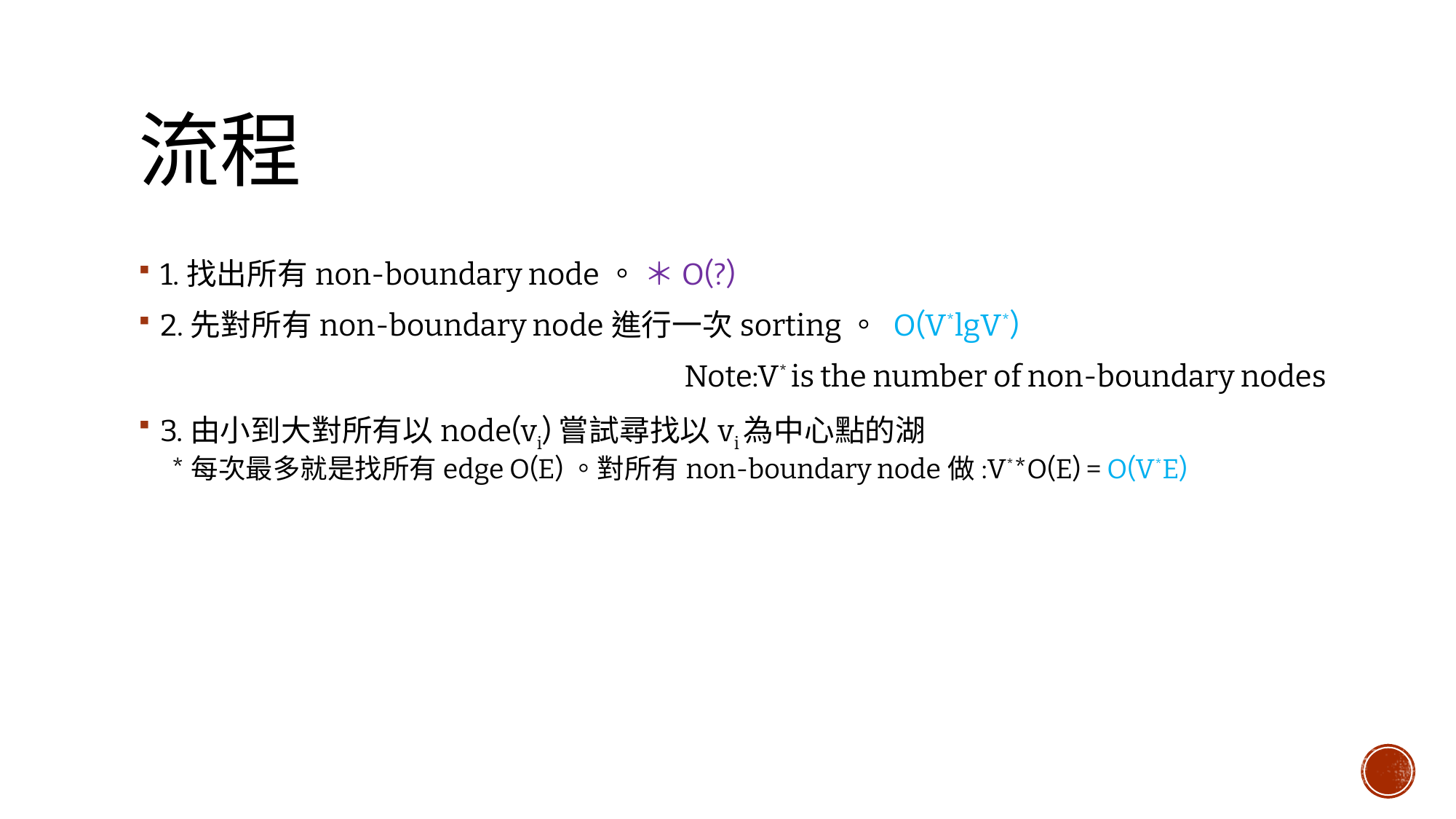

# 流程
1.找出所有non-boundary node。 ＊O(?)
2.先對所有non-boundary node進行一次sorting。 O(V*lgV*)
 					Note:V* is the number of non-boundary nodes
3.由小到大對所有以node(vi)嘗試尋找以vi為中心點的湖
*每次最多就是找所有edge O(E)。對所有non-boundary node做:V**O(E) = O(V*E)